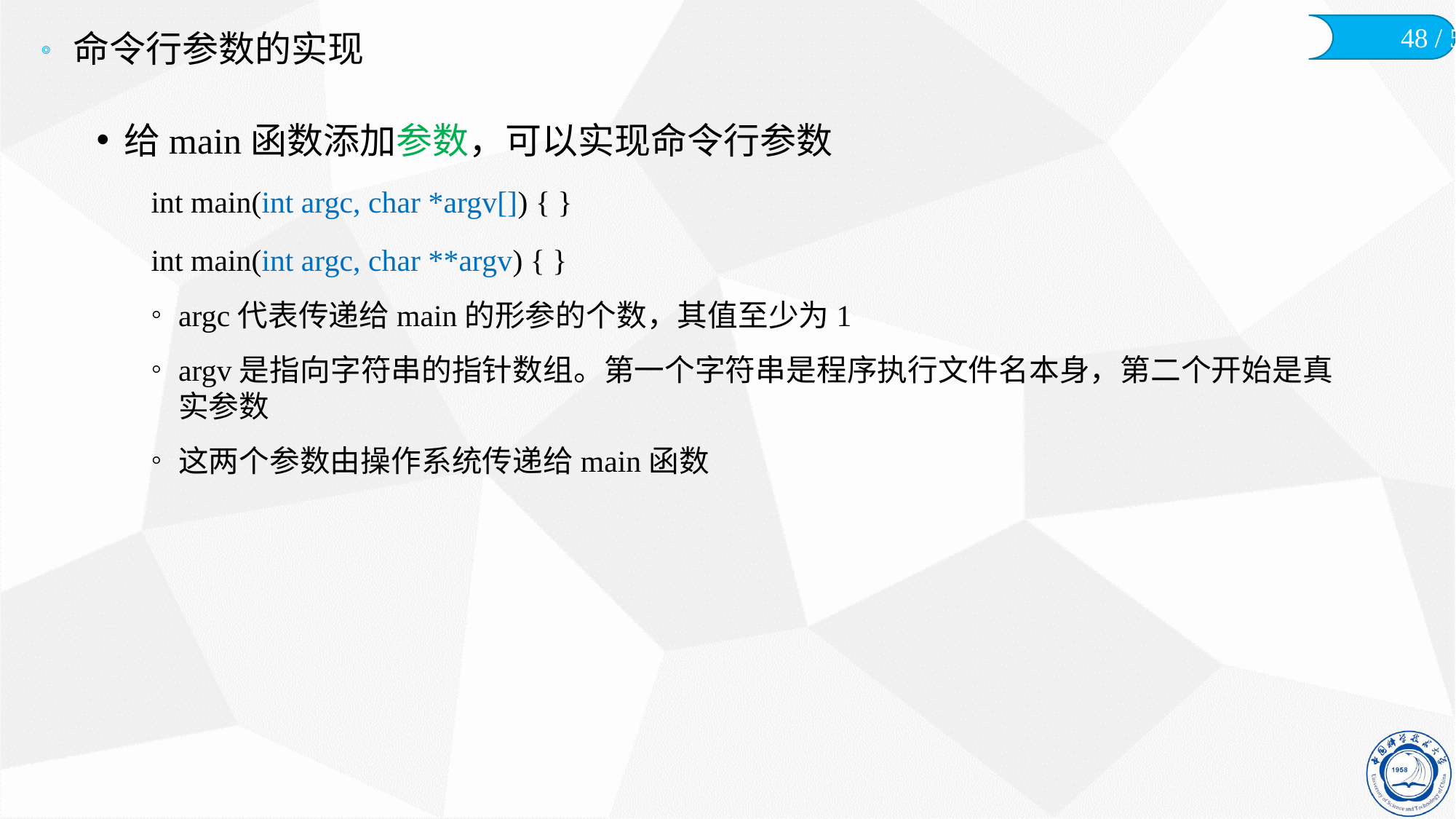

# 命令行参数的实现
给main函数添加参数，可以实现命令行参数
int main(int argc, char *argv[]) { }
int main(int argc, char **argv) { }
argc代表传递给main的形参的个数，其值至少为1
argv是指向字符串的指针数组。第一个字符串是程序执行文件名本身，第二个开始是真实参数
这两个参数由操作系统传递给main函数